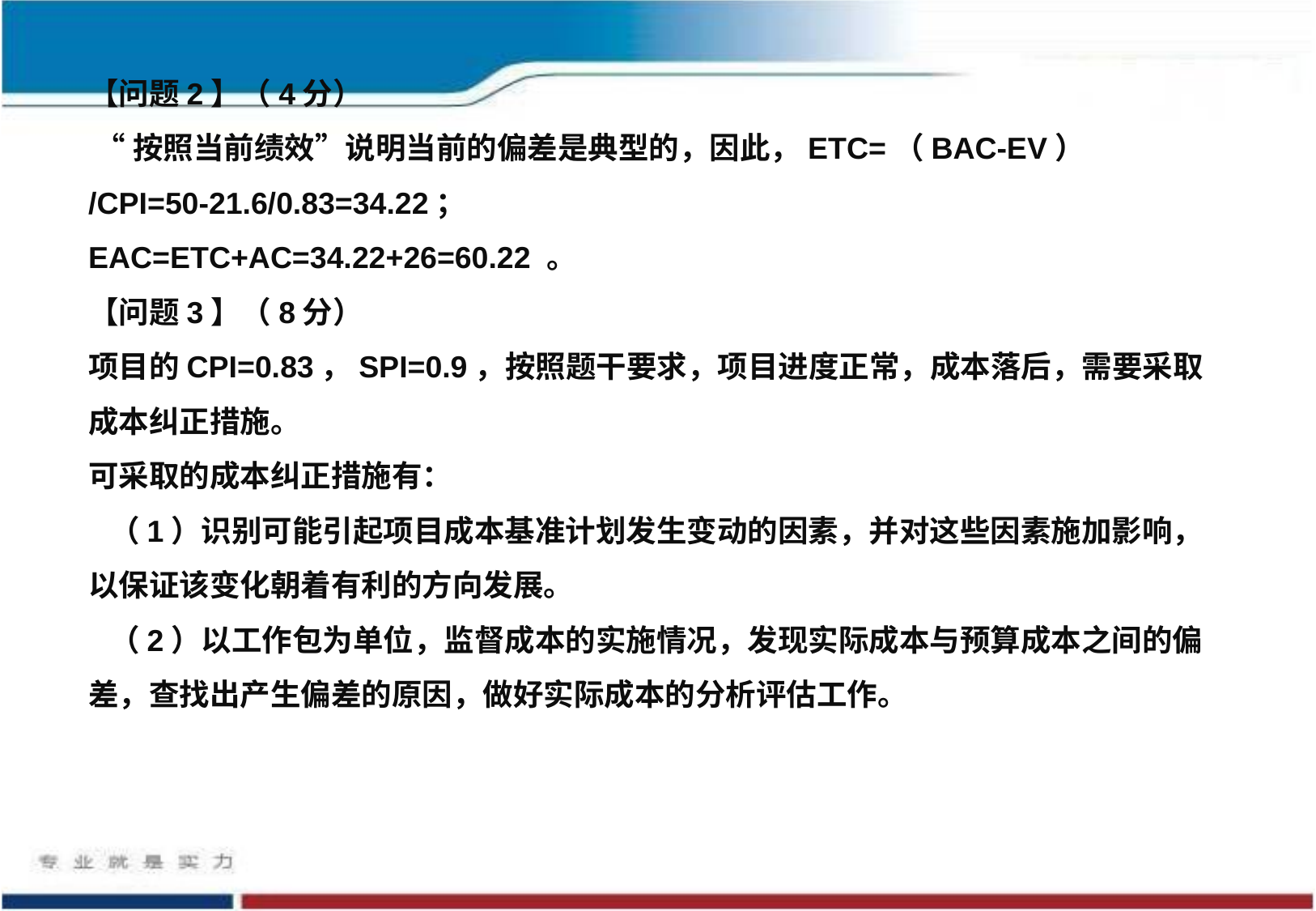

【问题2】（4分）
 “按照当前绩效”说明当前的偏差是典型的，因此，ETC=（BAC-EV）
/CPI=50-21.6/0.83=34.22；
EAC=ETC+AC=34.22+26=60.22 。
【问题3】（8分）
项目的CPI=0.83，SPI=0.9，按照题干要求，项目进度正常，成本落后，需要采取成本纠正措施。
可采取的成本纠正措施有：
  （1）识别可能引起项目成本基准计划发生变动的因素，并对这些因素施加影响，以保证该变化朝着有利的方向发展。
  （2）以工作包为单位，监督成本的实施情况，发现实际成本与预算成本之间的偏差，查找出产生偏差的原因，做好实际成本的分析评估工作。